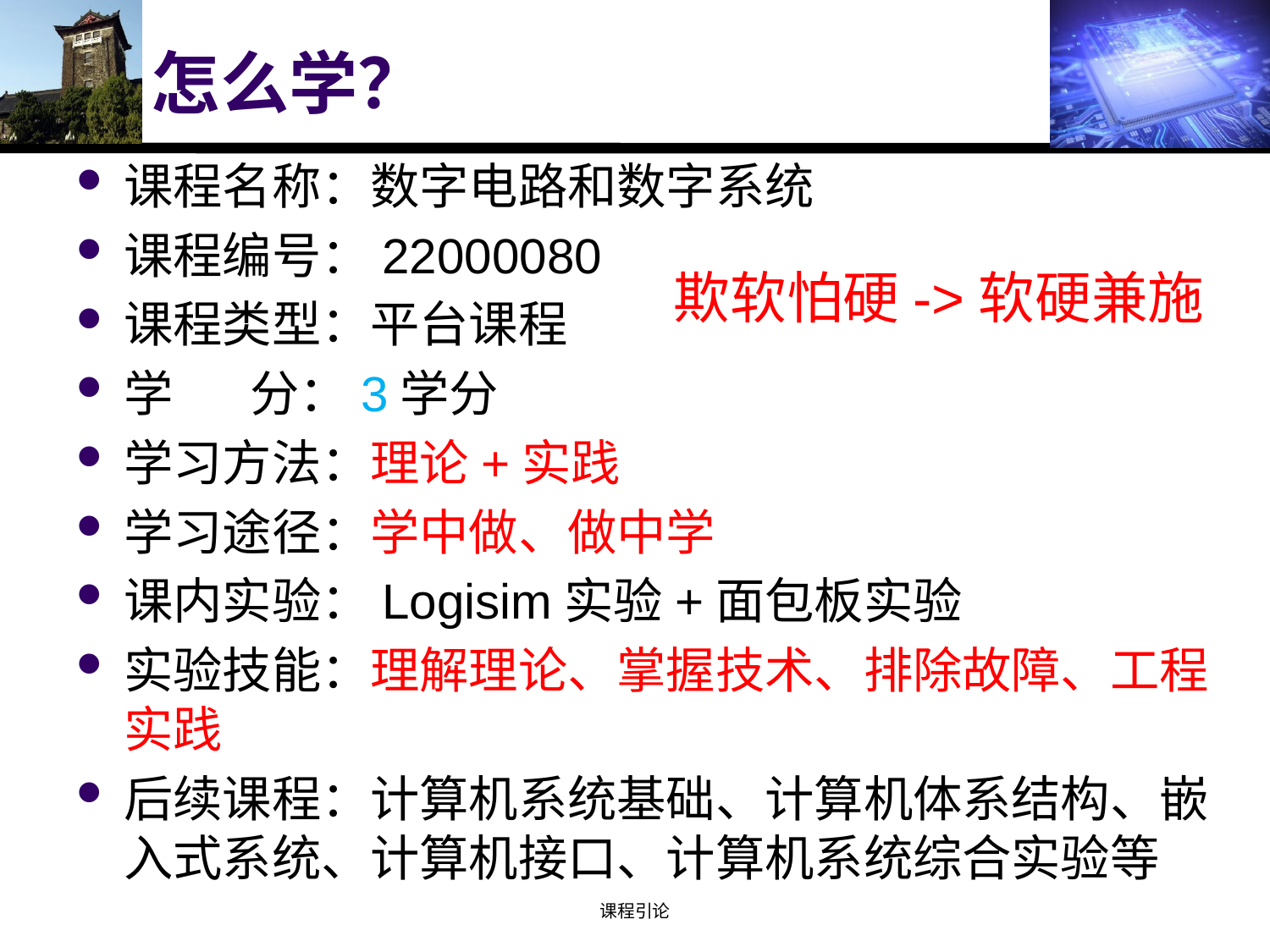

# 怎么学？
课程名称：数字电路和数字系统
课程编号：22000080
课程类型：平台课程
学       分：3学分
学习方法：理论+实践
学习途径：学中做、做中学
课内实验：Logisim实验+面包板实验
实验技能：理解理论、掌握技术、排除故障、工程实践
后续课程：计算机系统基础、计算机体系结构、嵌入式系统、计算机接口、计算机系统综合实验等

欺软怕硬->软硬兼施

课程引论
13